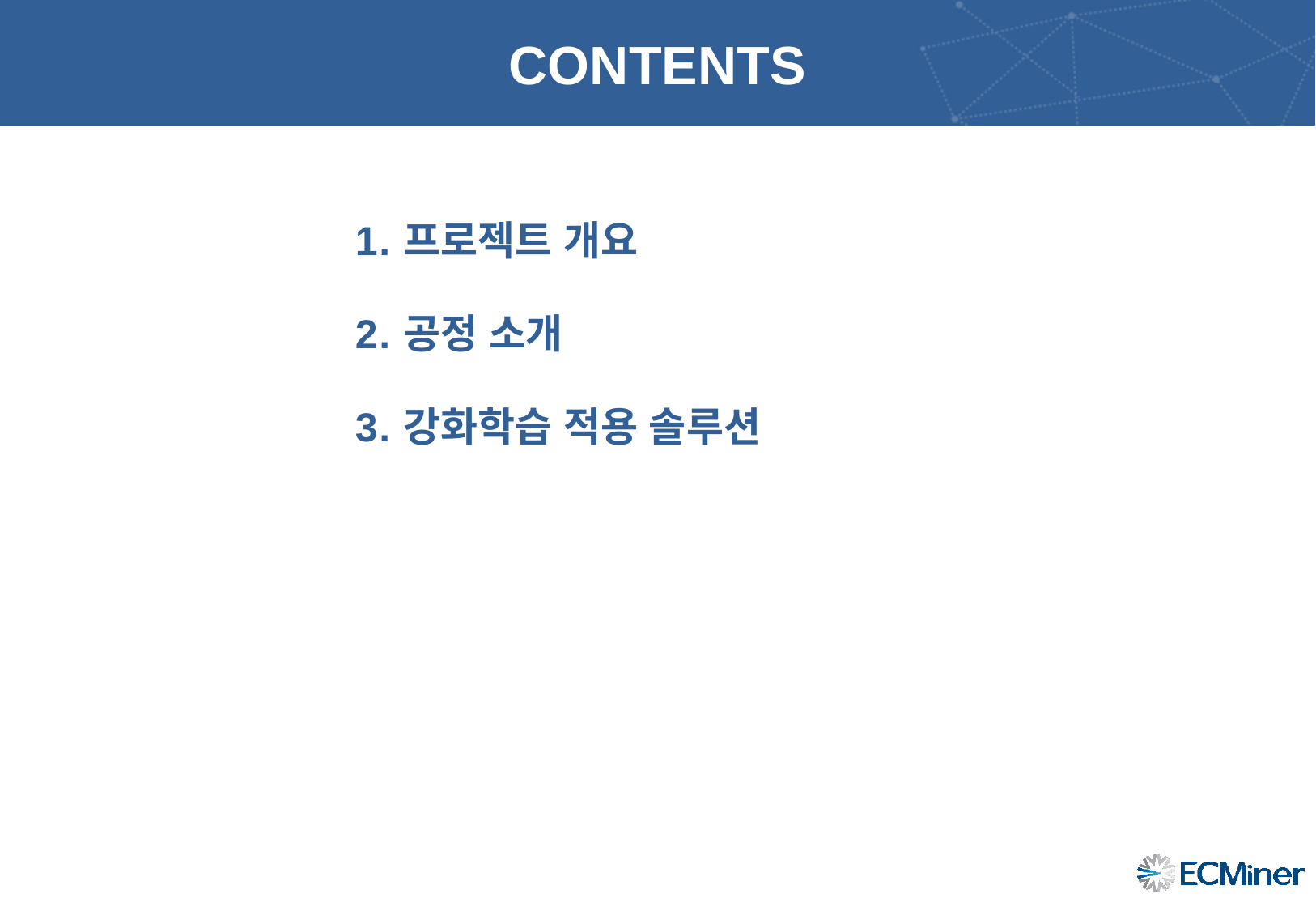

프로젝트 개요
공정 소개
강화학습 적용 솔루션